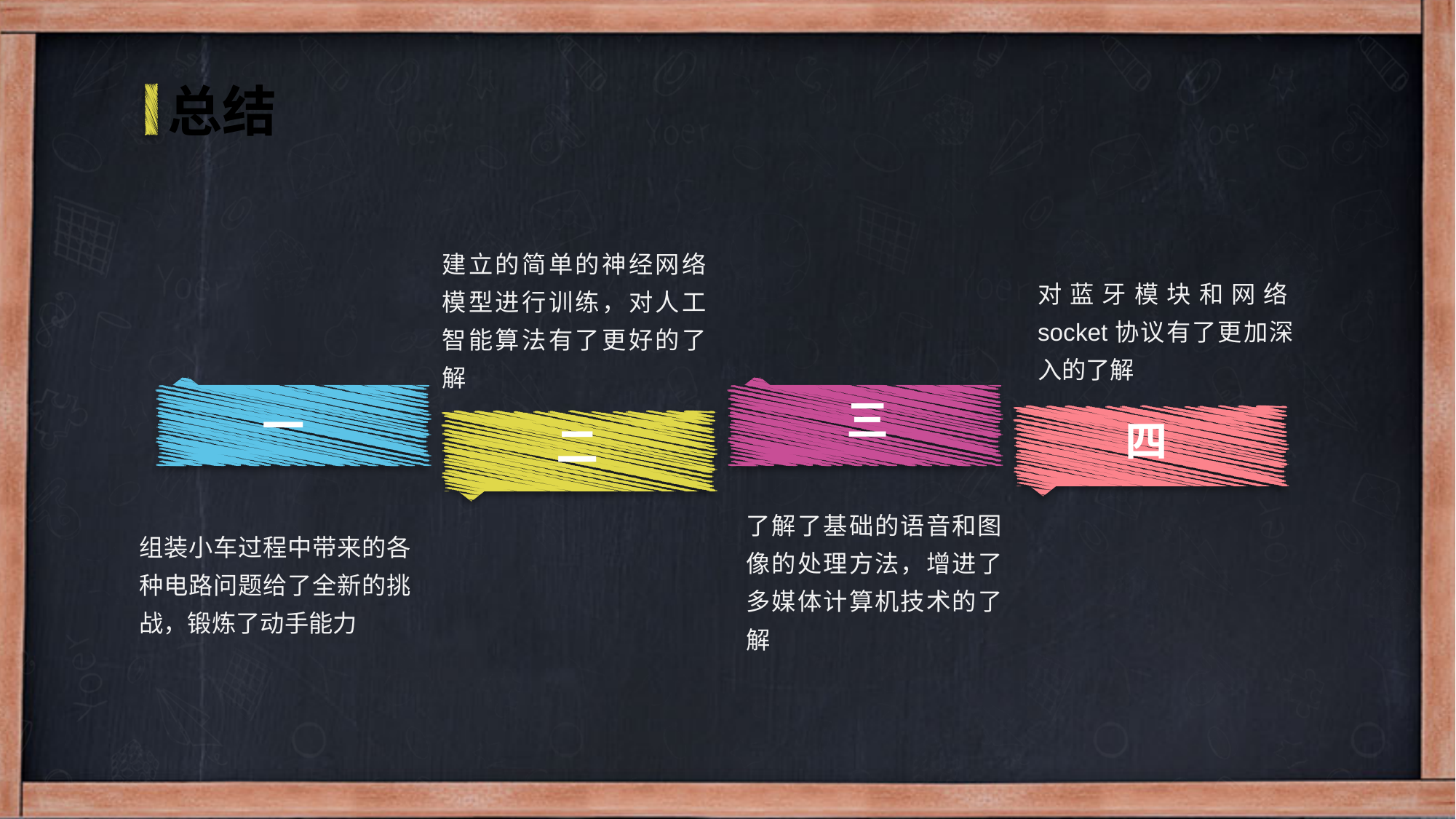

总结

建立的简单的神经网络模型进行训练，对人工智能算法有了更好的了解
对蓝牙模块和网络socket协议有了更加深入的了解

三
一

四

二
了解了基础的语音和图像的处理方法，增进了多媒体计算机技术的了解
组装小车过程中带来的各种电路问题给了全新的挑战，锻炼了动手能力